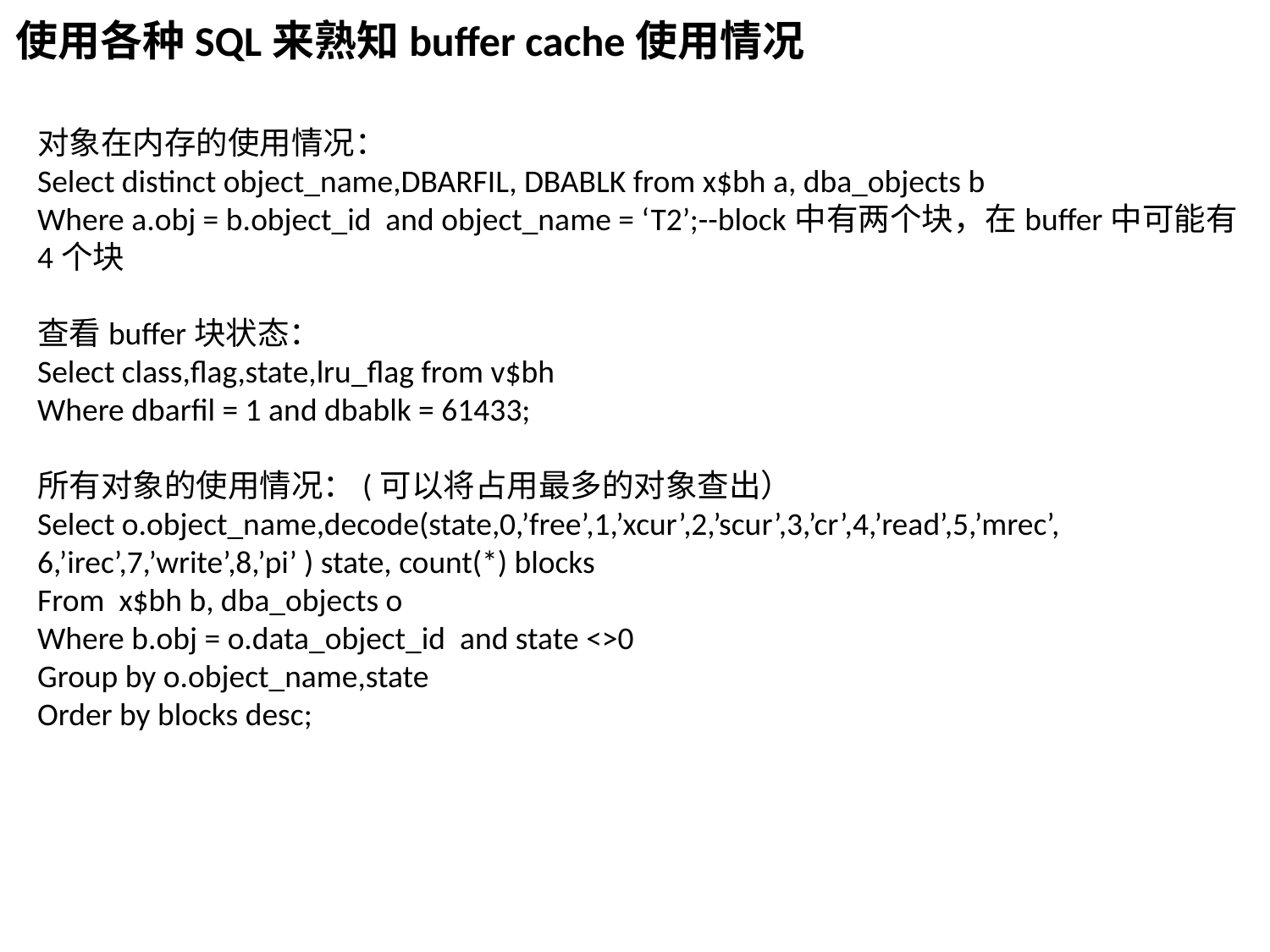

使用各种SQL来熟知buffer cache使用情况
对象在内存的使用情况：
Select distinct object_name,DBARFIL, DBABLK from x$bh a, dba_objects b
Where a.obj = b.object_id  and object_name = ‘T2’;--block中有两个块，在buffer中可能有4个块

查看buffer块状态：
Select class,flag,state,lru_flag from v$bh
Where dbarfil = 1 and dbablk = 61433;

所有对象的使用情况：(可以将占用最多的对象查出）
Select o.object_name,decode(state,0,’free’,1,’xcur’,2,’scur’,3,’cr’,4,’read’,5,’mrec’,
6,’irec’,7,’write’,8,’pi’ ) state, count(*) blocks
From  x$bh b, dba_objects o
Where b.obj = o.data_object_id  and state <>0
Group by o.object_name,state
Order by blocks desc;